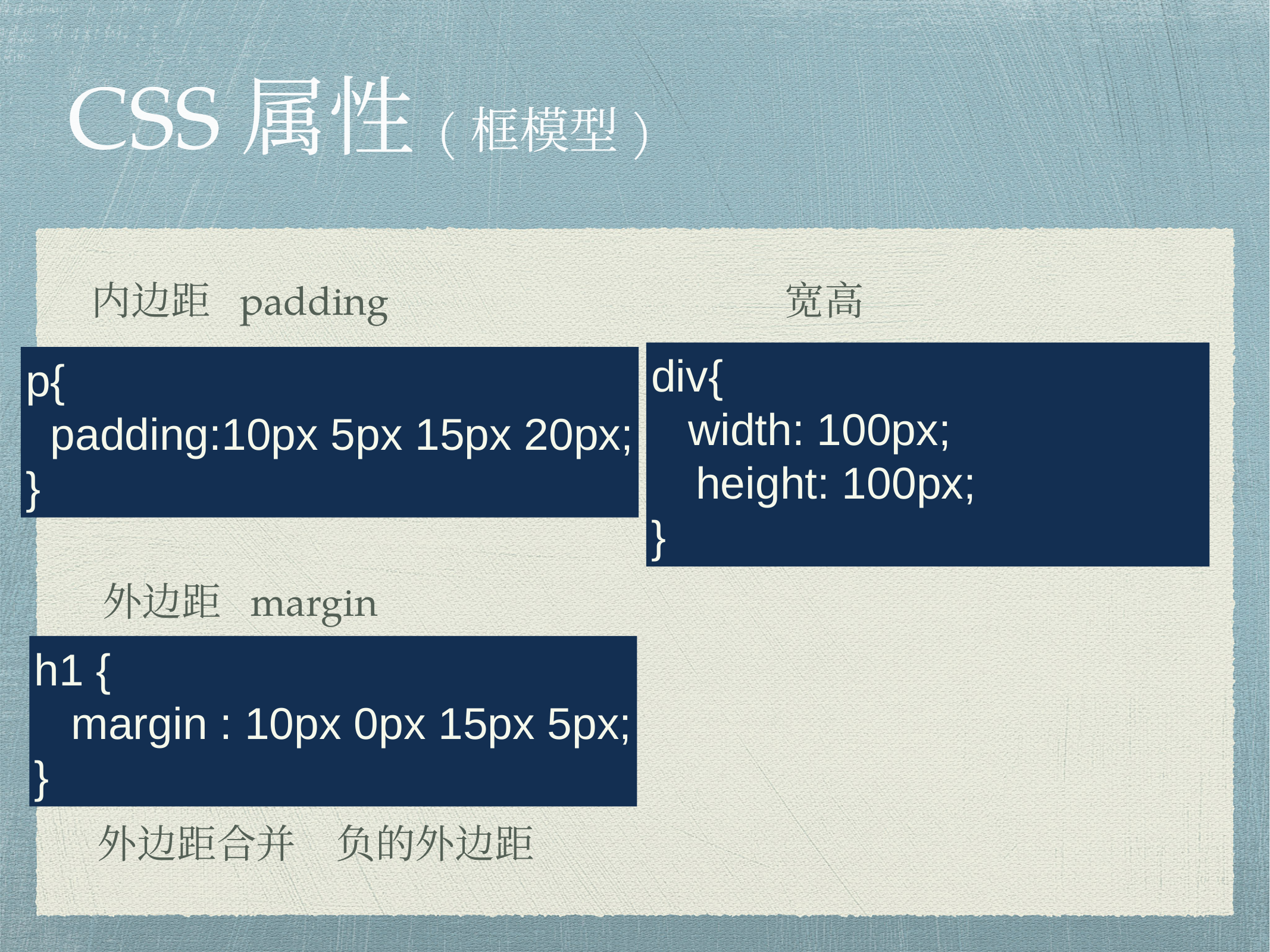

# CSS属性(框模型)
内边距  padding
宽高
p{
  padding:10px 5px 15px 20px;
}
div{
   width: 100px;
height: 100px;
}
外边距  margin
h1 {
   margin : 10px 0px 15px 5px;
}
外边距合并    负的外边距